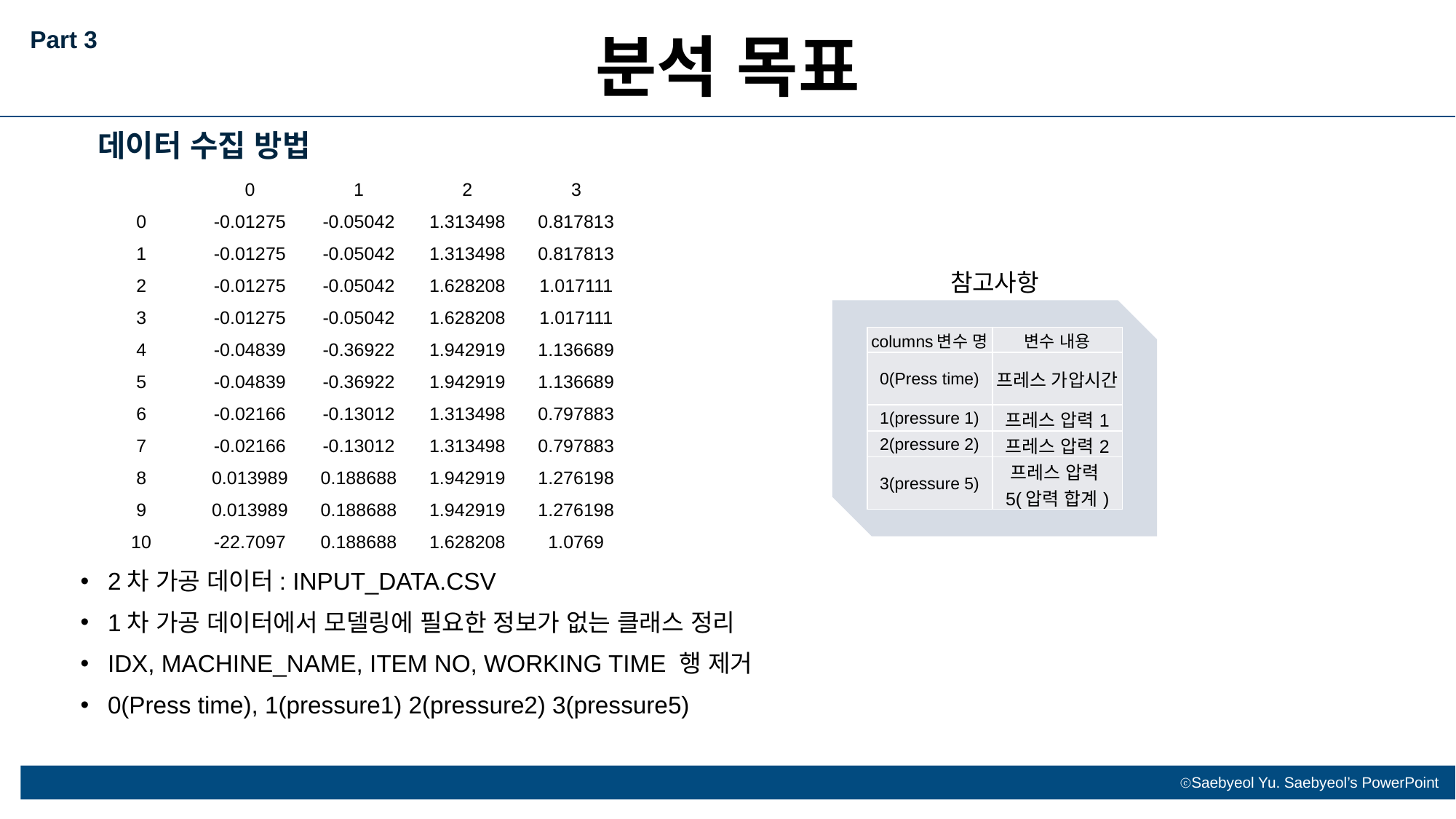

Part 3
분석 목표
데이터 수집 방법
|  | 0 | 1 | 2 | 3 |
| --- | --- | --- | --- | --- |
| 0 | -0.01275 | -0.05042 | 1.313498 | 0.817813 |
| 1 | -0.01275 | -0.05042 | 1.313498 | 0.817813 |
| 2 | -0.01275 | -0.05042 | 1.628208 | 1.017111 |
| 3 | -0.01275 | -0.05042 | 1.628208 | 1.017111 |
| 4 | -0.04839 | -0.36922 | 1.942919 | 1.136689 |
| 5 | -0.04839 | -0.36922 | 1.942919 | 1.136689 |
| 6 | -0.02166 | -0.13012 | 1.313498 | 0.797883 |
| 7 | -0.02166 | -0.13012 | 1.313498 | 0.797883 |
| 8 | 0.013989 | 0.188688 | 1.942919 | 1.276198 |
| 9 | 0.013989 | 0.188688 | 1.942919 | 1.276198 |
| 10 | -22.7097 | 0.188688 | 1.628208 | 1.0769 |
참고사항

| columns변수 명 | 변수 내용 |
| --- | --- |
| 0(Press time) | 프레스 가압시간 |
| 1(pressure 1) | 프레스 압력1 |
| 2(pressure 2) | 프레스 압력2 |
| 3(pressure 5) | 프레스 압력5(압력 합계) |
2차 가공 데이터: INPUT_DATA.CSV
1차 가공 데이터에서 모델링에 필요한 정보가 없는 클래스 정리
IDX, MACHINE_NAME, ITEM NO, WORKING TIME 행 제거
0(Press time), 1(pressure1) 2(pressure2) 3(pressure5)